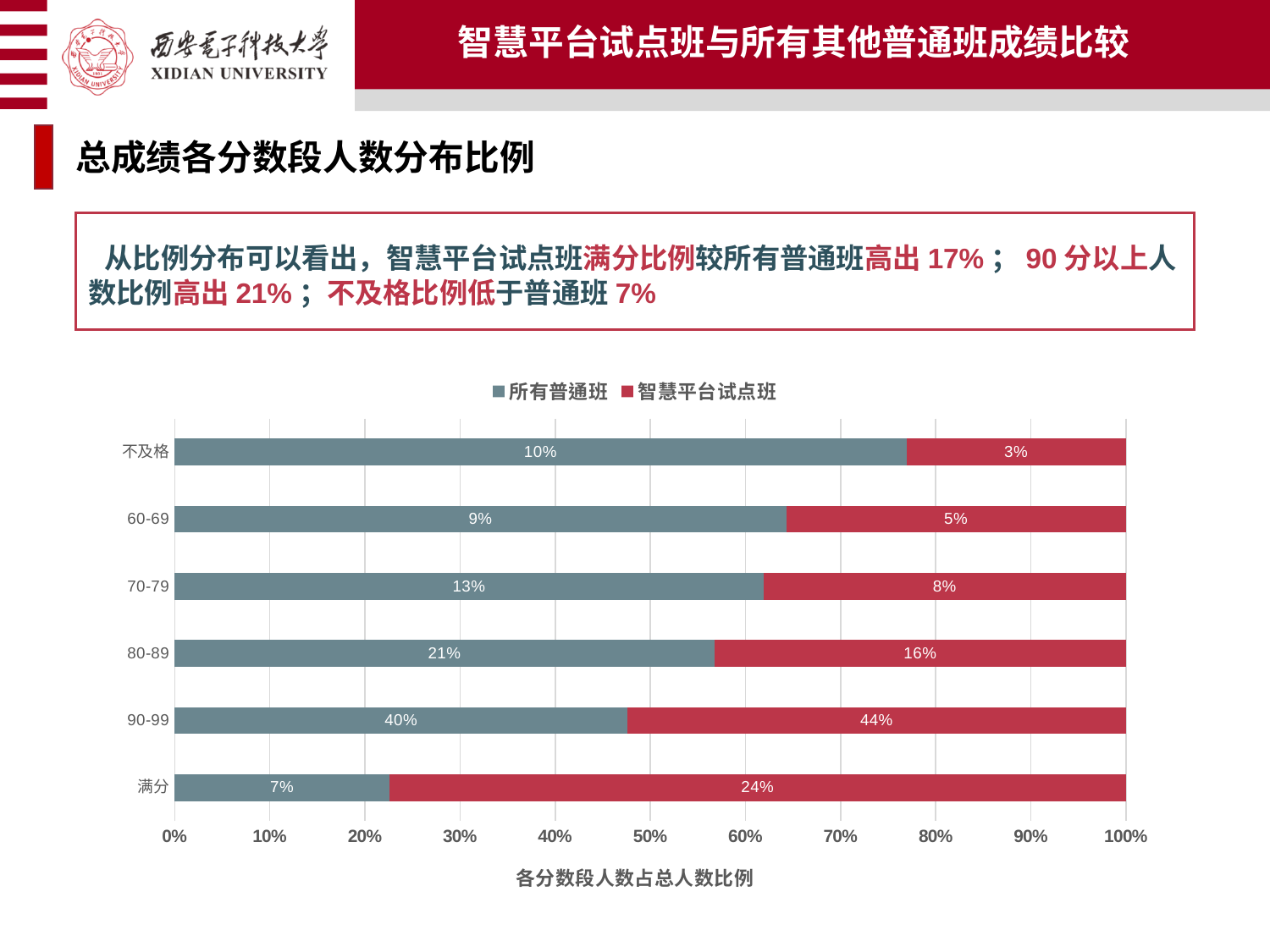

智慧平台试点班与所有其他普通班成绩比较

总成绩各分数段人数分布比例
 从比例分布可以看出，智慧平台试点班满分比例较所有普通班高出17%；90分以上人数比例高出21%；不及格比例低于普通班7%

### Chart

| Category | 所有普通班 | 智慧平台试点班 |
|---|---|---|
| 满分 | 0.07 | 0.24 |
| 90-99 | 0.4 | 0.44 |
| 80-89 | 0.21 | 0.16 |
| 70-79 | 0.13 | 0.08 |
| 60-69 | 0.09 | 0.05 |
| 不及格 | 0.1 | 0.03 |